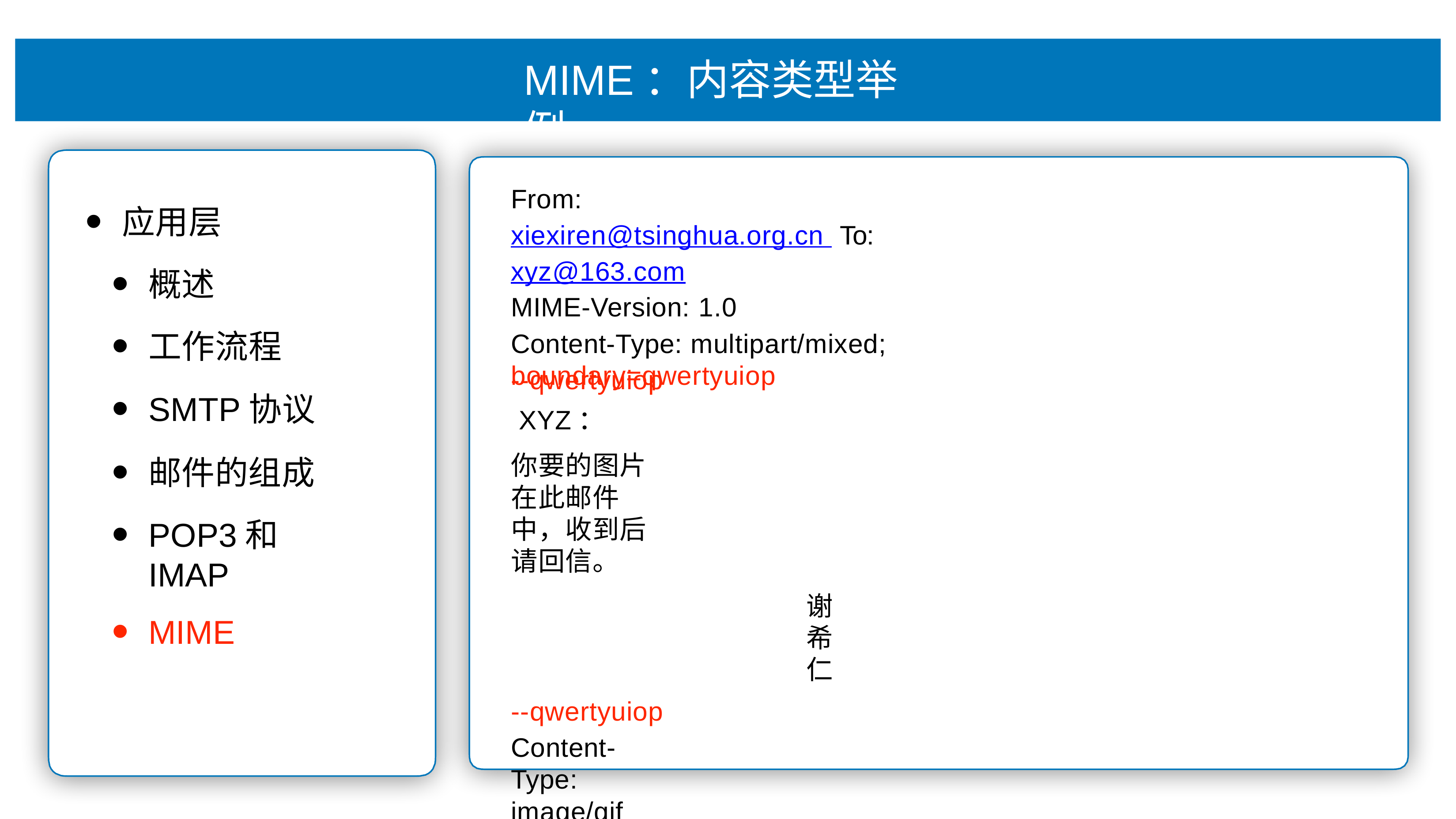

# MIME：内容类型举例

From: xiexiren@tsinghua.org.cn  To: xyz@163.com
MIME-Version: 1.0
Content-Type: multipart/mixed; boundary=qwertyuiop
应⽤层
概述
⼯作流程
SMTP协议
邮件的组成
POP3和IMAP
MIME
--qwertyuiop  XYZ：
你要的图⽚在此邮件中，收到后请回信。
谢希仁
--qwertyuiop
Content-Type: image/gif
Content-Transfer-Encoding: base64
...data for the image (图像的数据)...
--qwertyuiop--